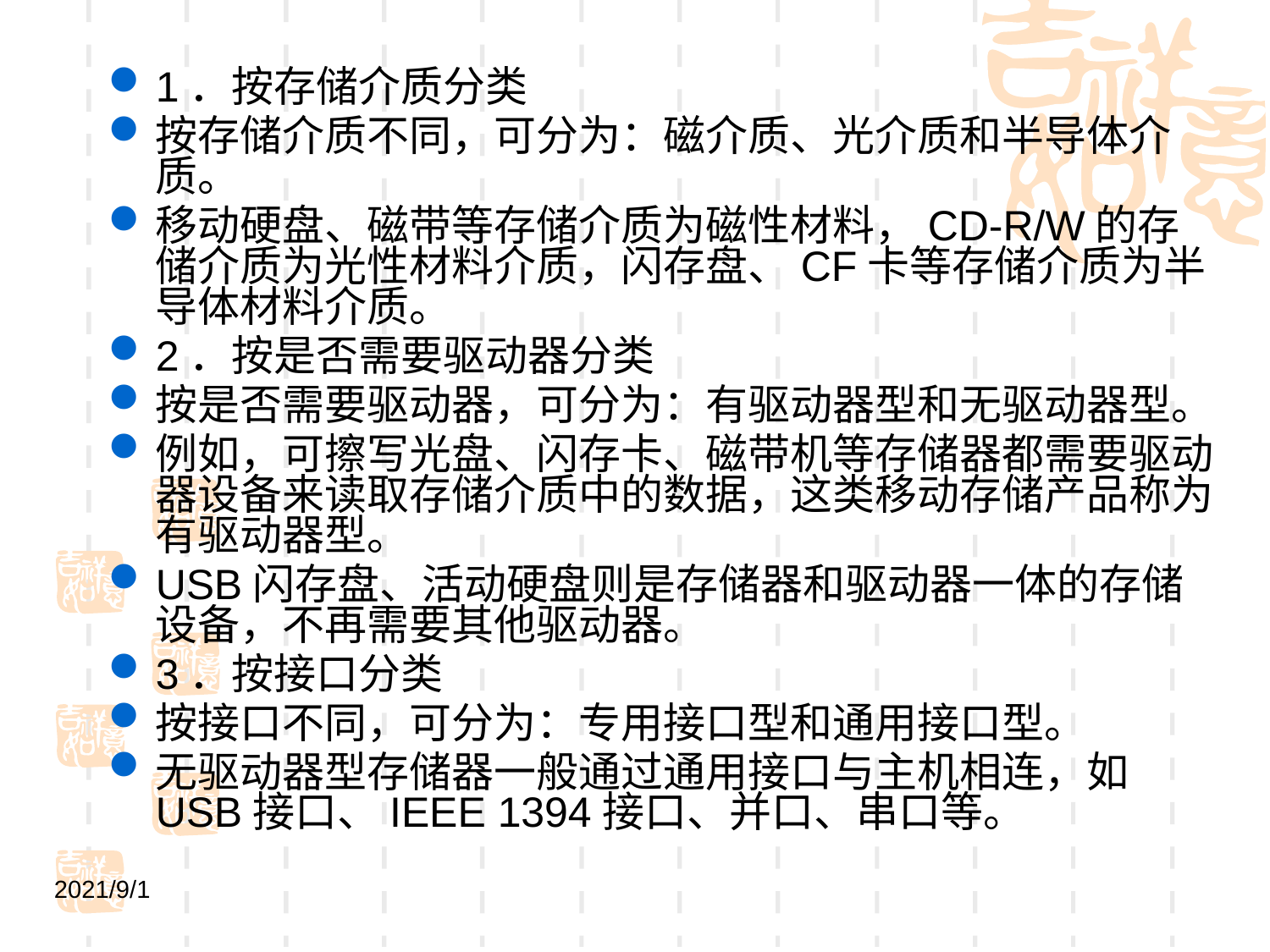

1．按存储介质分类
按存储介质不同，可分为：磁介质、光介质和半导体介质。
移动硬盘、磁带等存储介质为磁性材料，CD-R/W的存储介质为光性材料介质，闪存盘、CF卡等存储介质为半导体材料介质。
2．按是否需要驱动器分类
按是否需要驱动器，可分为：有驱动器型和无驱动器型。
例如，可擦写光盘、闪存卡、磁带机等存储器都需要驱动器设备来读取存储介质中的数据，这类移动存储产品称为有驱动器型。
USB闪存盘、活动硬盘则是存储器和驱动器一体的存储设备，不再需要其他驱动器。
3．按接口分类
按接口不同，可分为：专用接口型和通用接口型。
无驱动器型存储器一般通过通用接口与主机相连，如USB接口、IEEE 1394接口、并口、串口等。
2021/9/1